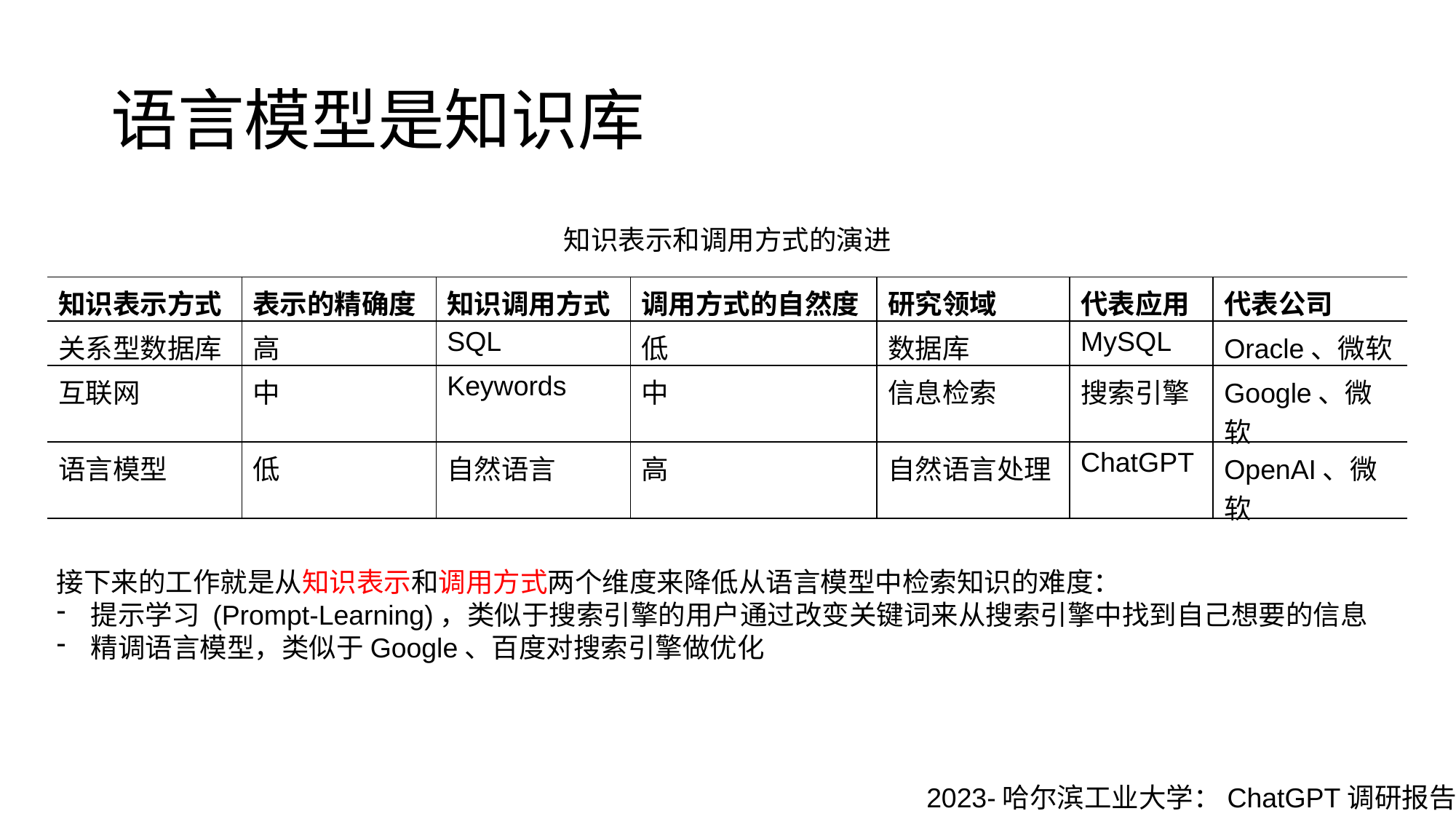

# 语言模型是知识库
知识表示和调用方式的演进
| 知识表示方式 | 表示的精确度 | 知识调用方式 | 调用方式的自然度 | 研究领域 | 代表应用 | 代表公司 |
| --- | --- | --- | --- | --- | --- | --- |
| 关系型数据库 | 高 | SQL | 低 | 数据库 | MySQL | Oracle、微软 |
| 互联网 | 中 | Keywords | 中 | 信息检索 | 搜索引擎 | Google、微软 |
| 语言模型 | 低 | 自然语言 | 高 | 自然语言处理 | ChatGPT | OpenAI、微软 |
接下来的工作就是从知识表示和调用方式两个维度来降低从语言模型中检索知识的难度：
提示学习 (Prompt-Learning)，类似于搜索引擎的用户通过改变关键词来从搜索引擎中找到自己想要的信息
精调语言模型，类似于Google、百度对搜索引擎做优化
2023-哈尔滨工业大学：ChatGPT调研报告